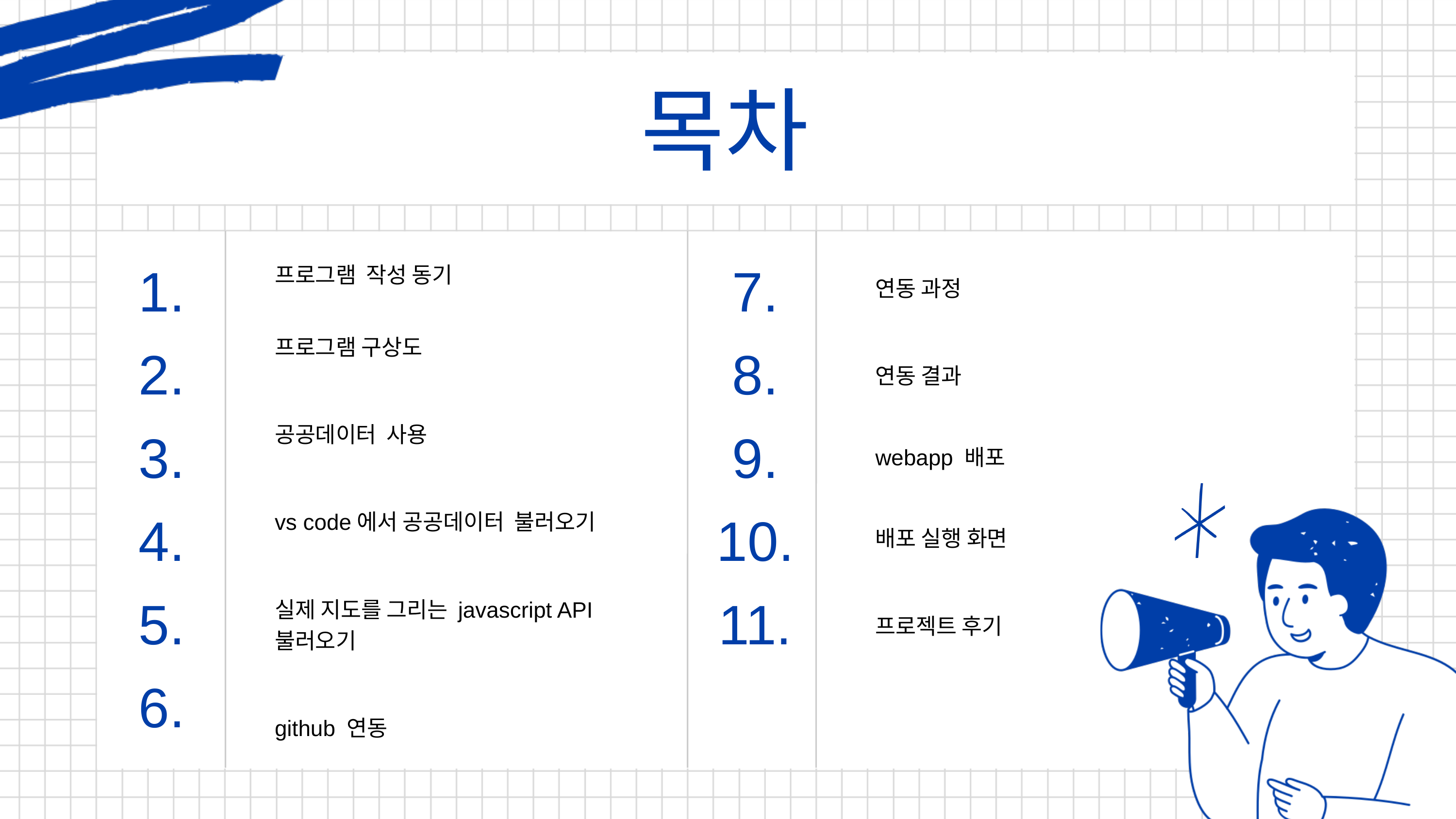

목차

1.
7.
프로그램  작성 동기
프로그램 구상도
공공데이터  사용
vs code에서 공공데이터  불러오기
실제 지도를 그리는 javascript API 불러오기
github 연동
연동 과정
연동 결과
webapp 배포
배포 실행 화면
프로젝트 후기
2.
8.
3.
9.

4.
10.
5.
11.
6.